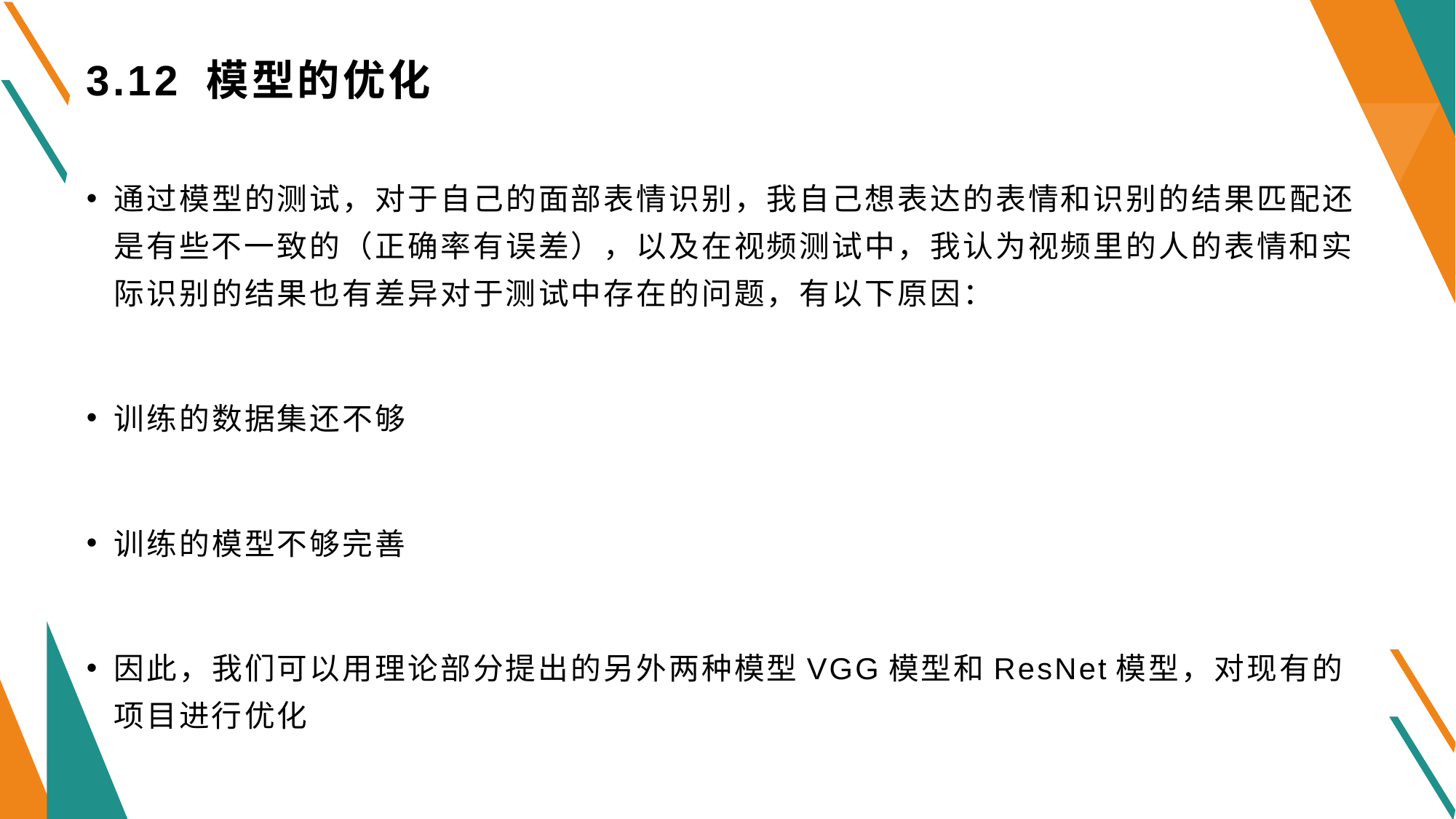

# 3.12 模型的优化
通过模型的测试，对于自己的面部表情识别，我自己想表达的表情和识别的结果匹配还是有些不一致的（正确率有误差），以及在视频测试中，我认为视频里的人的表情和实际识别的结果也有差异对于测试中存在的问题，有以下原因：

训练的数据集还不够

训练的模型不够完善

因此，我们可以用理论部分提出的另外两种模型VGG模型和ResNet模型，对现有的项目进行优化